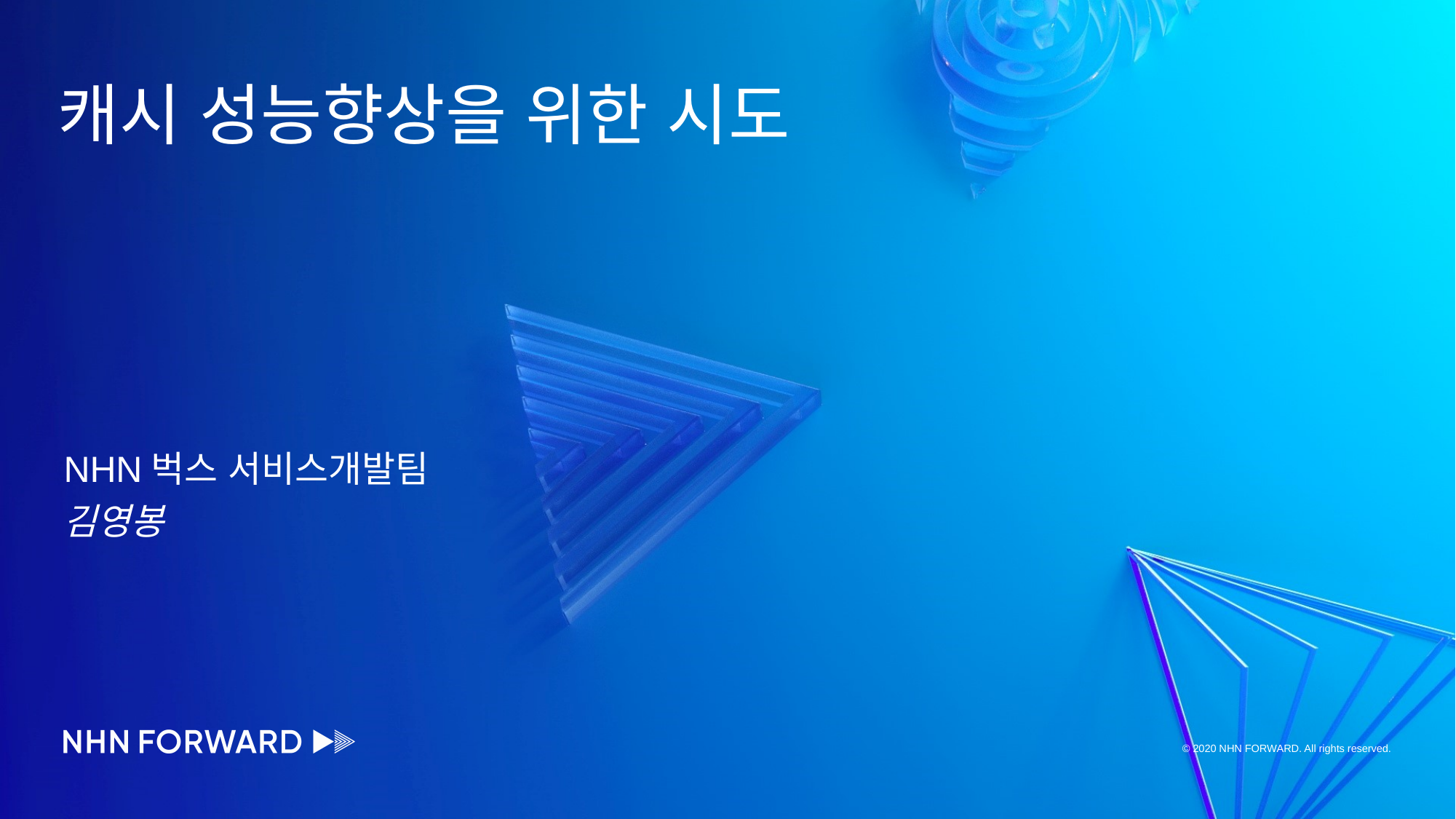

# 캐시 성능향상을 위한 시도
NHN벅스 서비스개발팀
김영봉